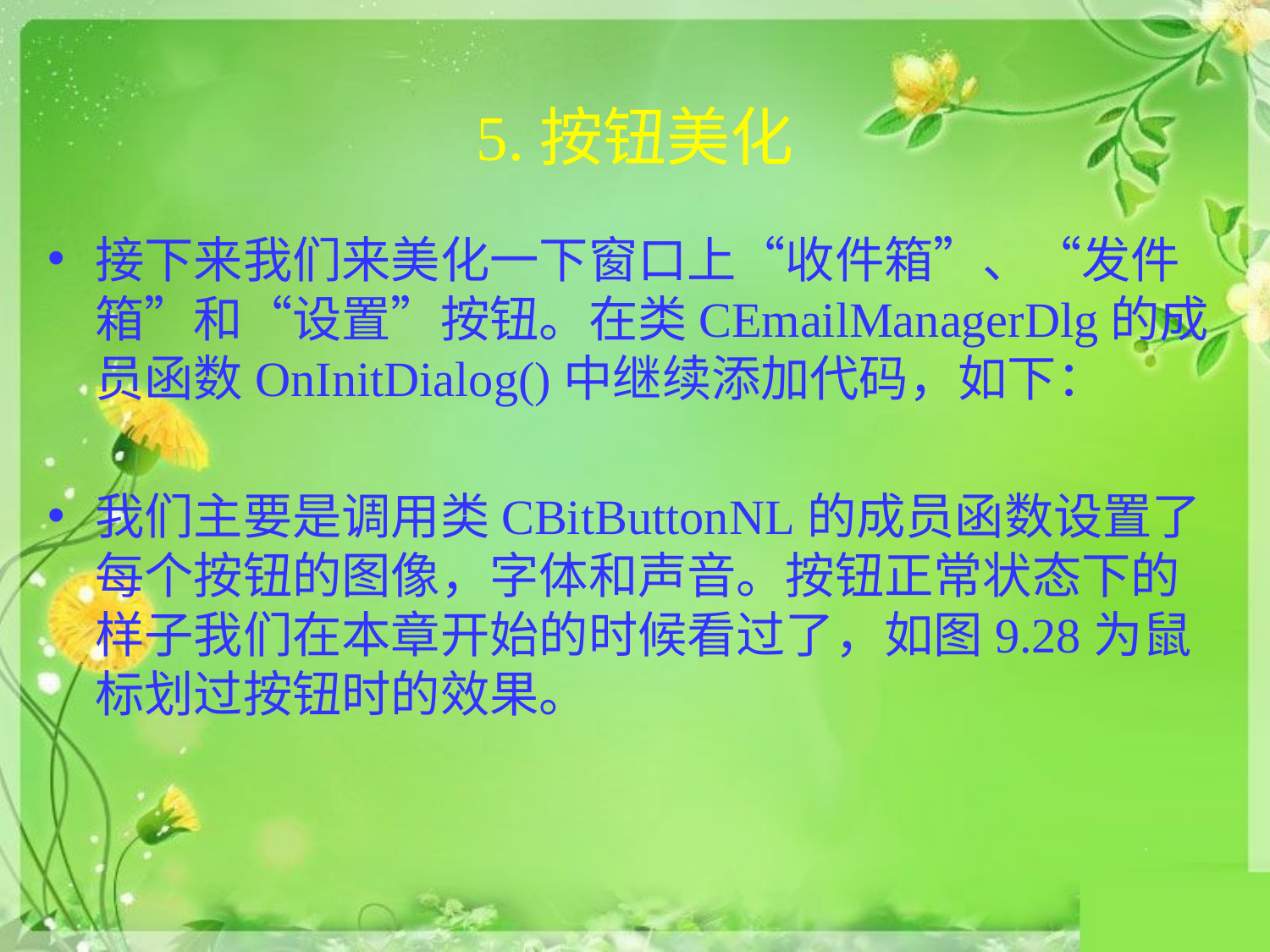

# 5.按钮美化
接下来我们来美化一下窗口上“收件箱”、“发件箱”和“设置”按钮。在类CEmailManagerDlg的成员函数OnInitDialog()中继续添加代码，如下：

我们主要是调用类CBitButtonNL的成员函数设置了每个按钮的图像，字体和声音。按钮正常状态下的样子我们在本章开始的时候看过了，如图9.28为鼠标划过按钮时的效果。